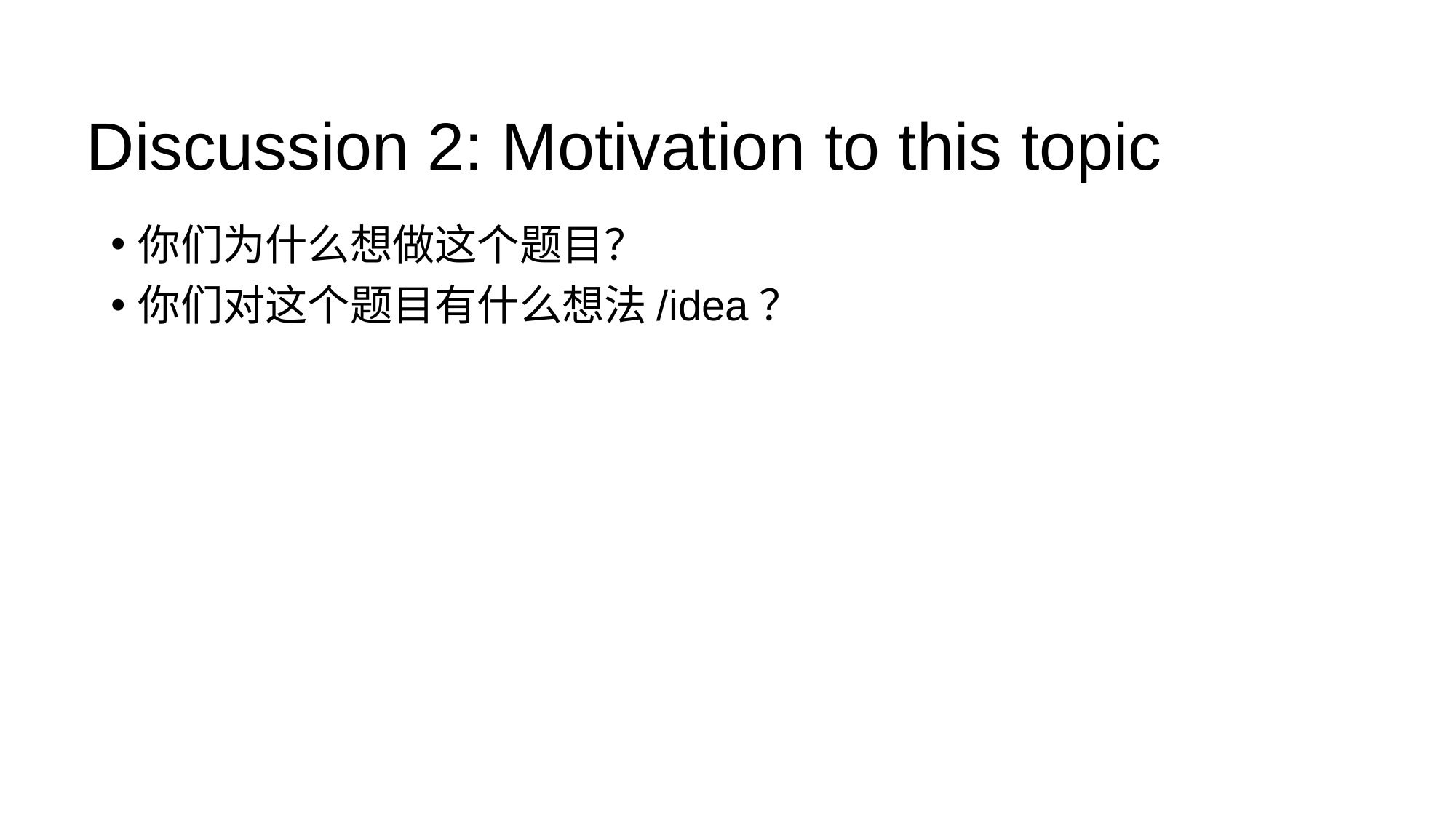

# Discussion 2: Motivation to this topic
你们为什么想做这个题目？
你们对这个题目有什么想法/idea？